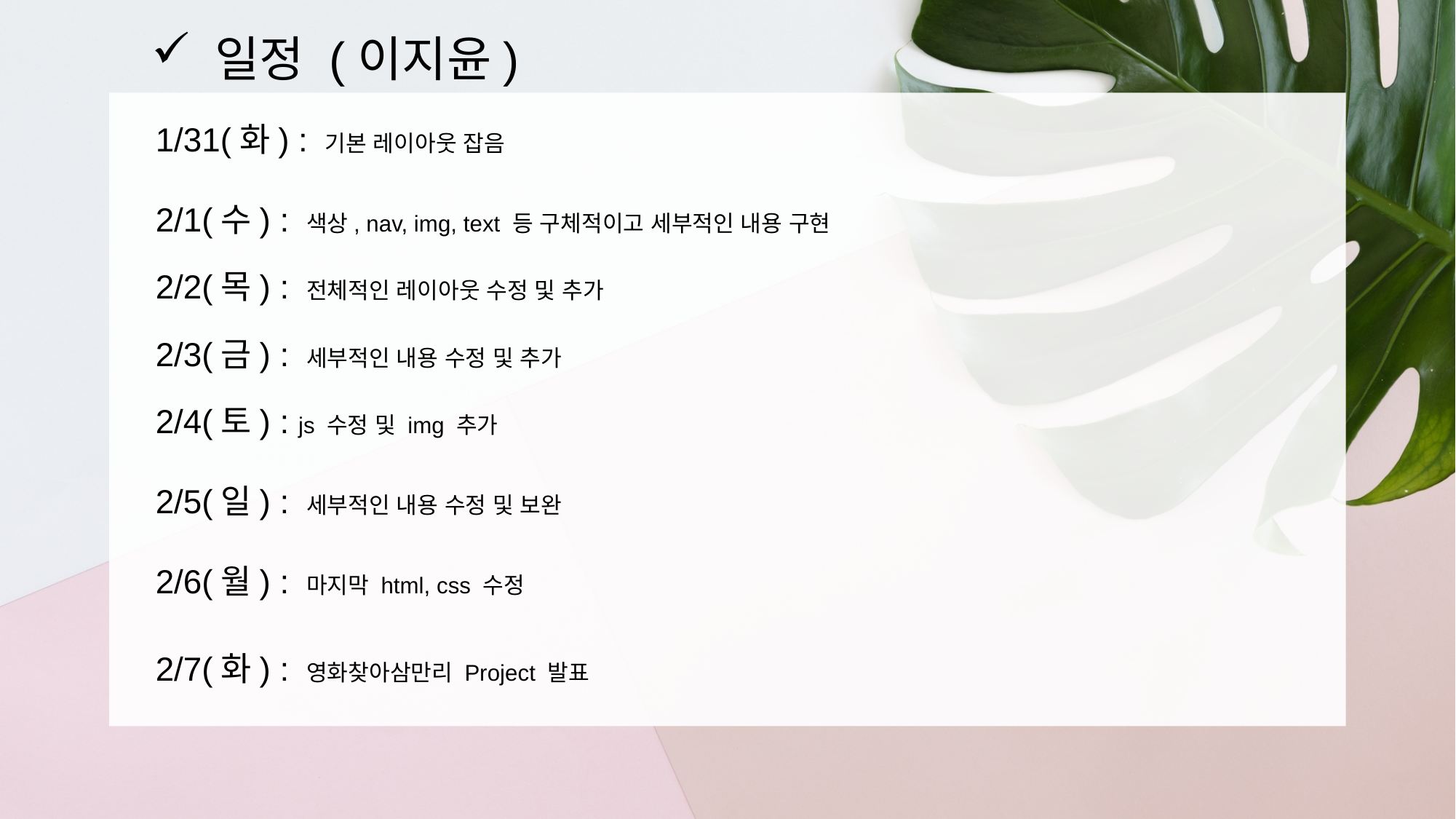

일정 (이지윤)
1/31(화) : 기본 레이아웃 잡음

2/1(수) : 색상, nav, img, text 등 구체적이고 세부적인 내용 구현

2/2(목) : 전체적인 레이아웃 수정 및 추가

2/3(금) : 세부적인 내용 수정 및 추가

2/4(토) : js 수정 및 img 추가

2/5(일) : 세부적인 내용 수정 및 보완

2/6(월) : 마지막 html, css 수정

2/7(화) : 영화찾아삼만리 Project 발표